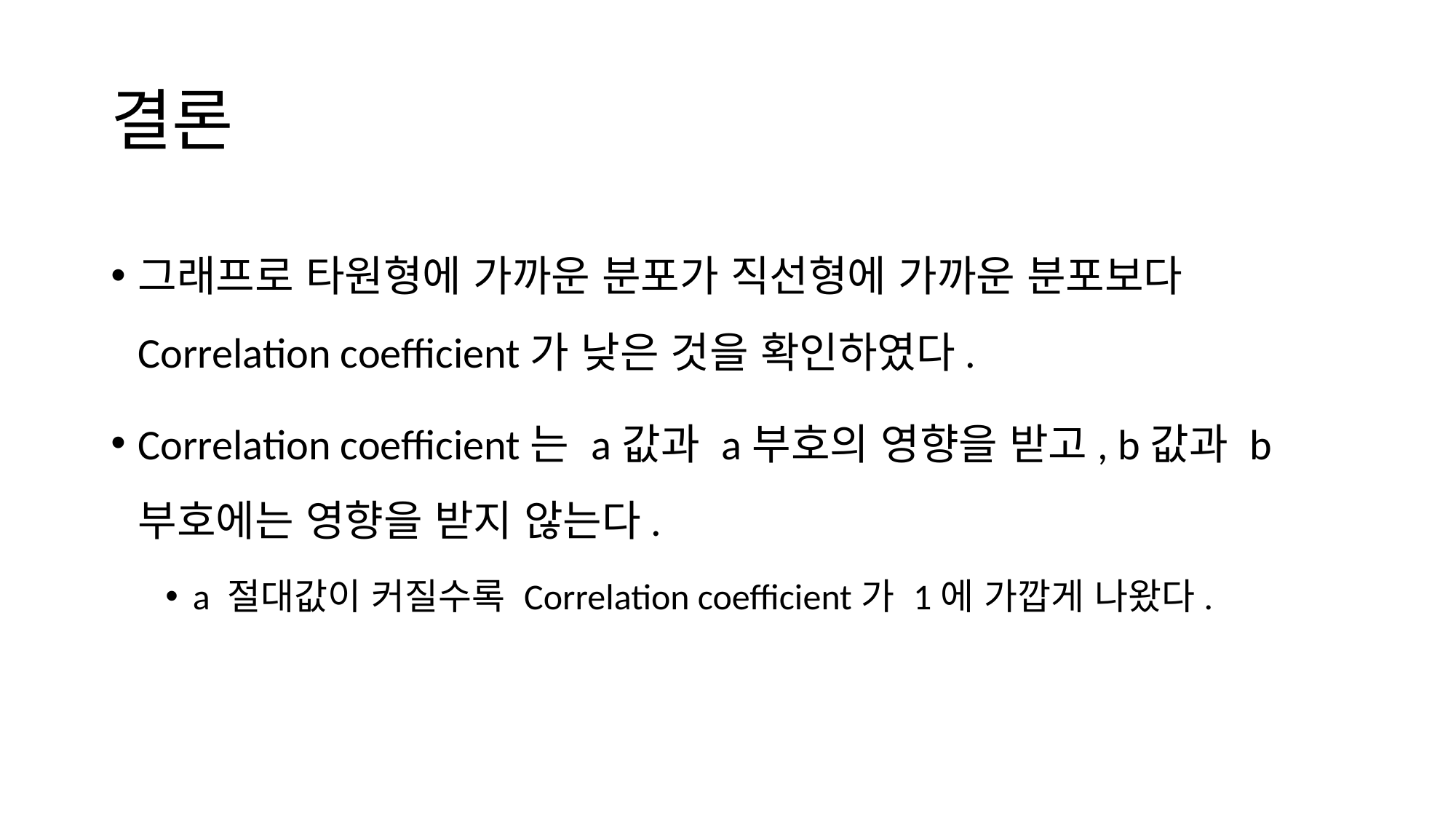

# 결론
그래프로 타원형에 가까운 분포가 직선형에 가까운 분포보다 Correlation coefficient가 낮은 것을 확인하였다.
Correlation coefficient는 a값과 a부호의 영향을 받고, b값과 b 부호에는 영향을 받지 않는다.
a 절대값이 커질수록 Correlation coefficient가 1에 가깝게 나왔다.